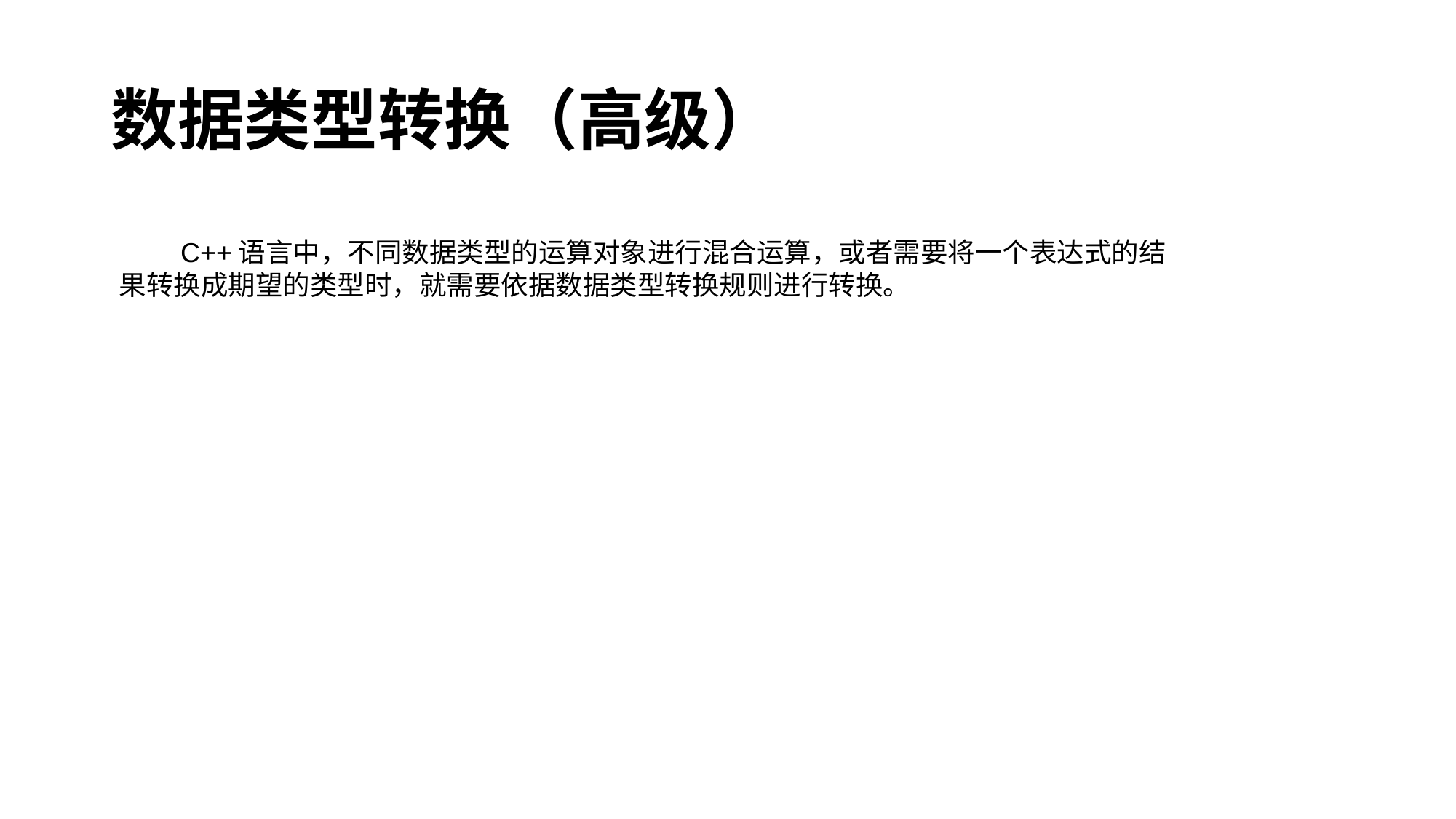

# 数据类型转换（高级）
　　C++语言中，不同数据类型的运算对象进行混合运算，或者需要将一个表达式的结果转换成期望的类型时，就需要依据数据类型转换规则进行转换。